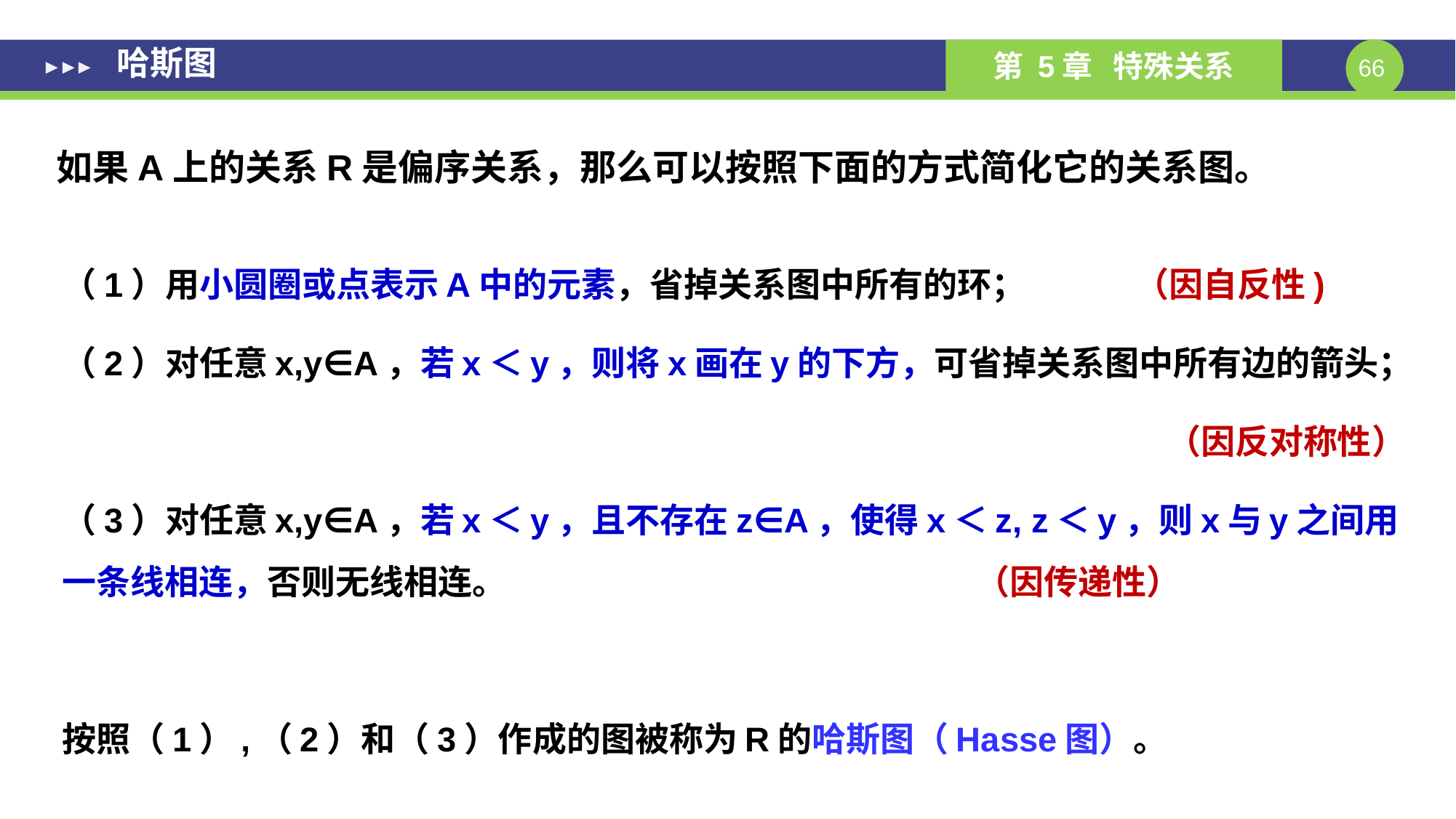

# 哈斯图
如果A上的关系R是偏序关系，那么可以按照下面的方式简化它的关系图。
（1）用小圆圈或点表示A中的元素，省掉关系图中所有的环；              （因自反性)
（2）对任意x,y∈A，若x＜y，则将x画在y的下方，可省掉关系图中所有边的箭头；
（因反对称性）
（3）对任意x,y∈A，若x＜y，且不存在z∈A，使得x＜z, z＜y，则x与y之间用一条线相连，否则无线相连。                                                            （因传递性）

按照（1）,（2）和（3）作成的图被称为R的哈斯图（Hasse图）。